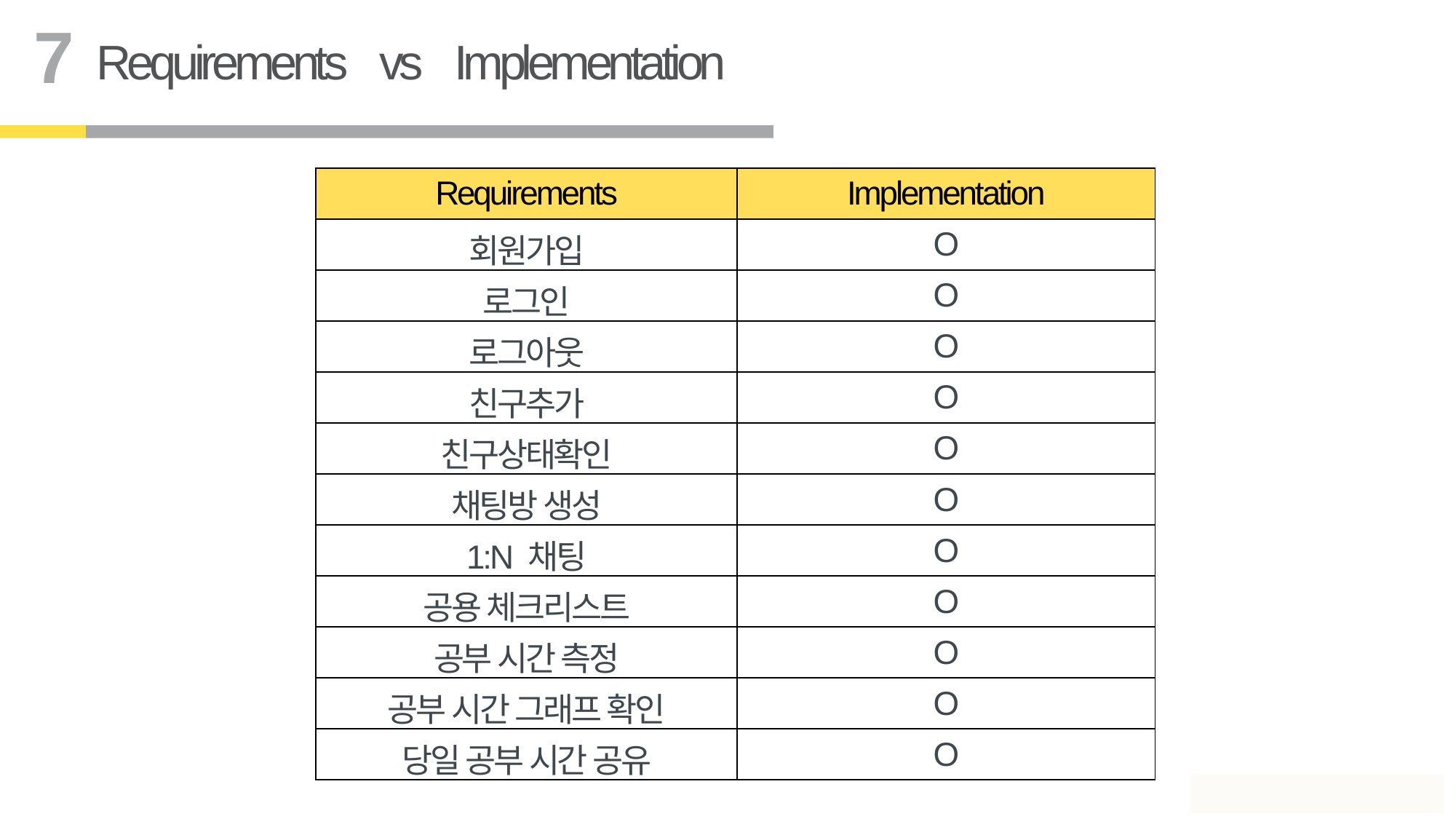

7
Requirements    vs    Implementation

| Requirements | Implementation |
| --- | --- |
| 회원가입 | Ο |
| 로그인 | Ο |
| 로그아웃 | Ο |
| 친구추가 | Ο |
| 친구상태확인 | Ο |
| 채팅방 생성 | Ο |
| 1:N 채팅 | Ο |
| 공용 체크리스트 | Ο |
| 공부 시간 측정 | Ο |
| 공부 시간 그래프 확인 | Ο |
| 당일 공부 시간 공유 | Ο |